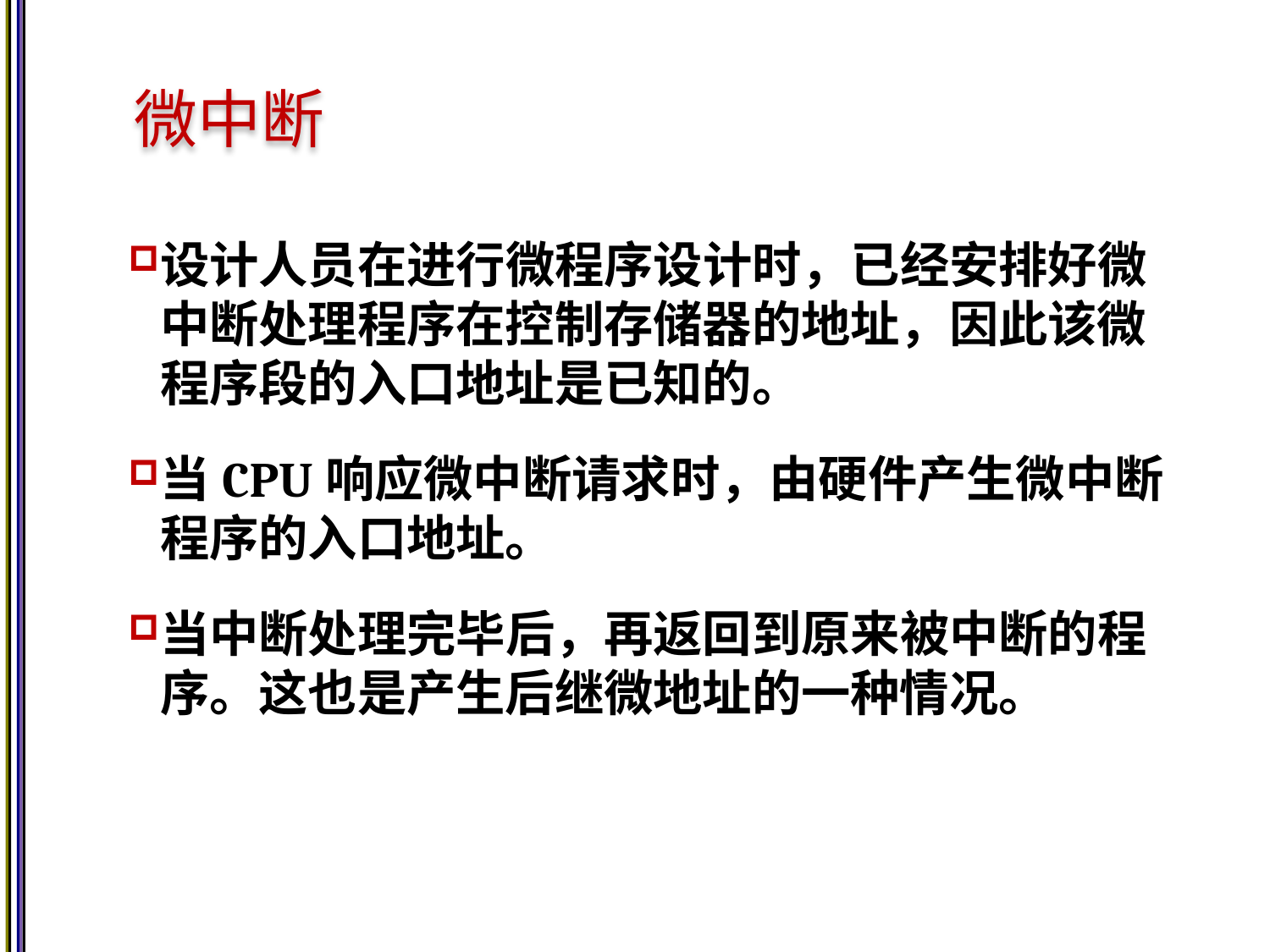

# 微中断
设计人员在进行微程序设计时，已经安排好微中断处理程序在控制存储器的地址，因此该微程序段的入口地址是已知的。
当CPU响应微中断请求时，由硬件产生微中断程序的入口地址。
当中断处理完毕后，再返回到原来被中断的程序。这也是产生后继微地址的一种情况。
94